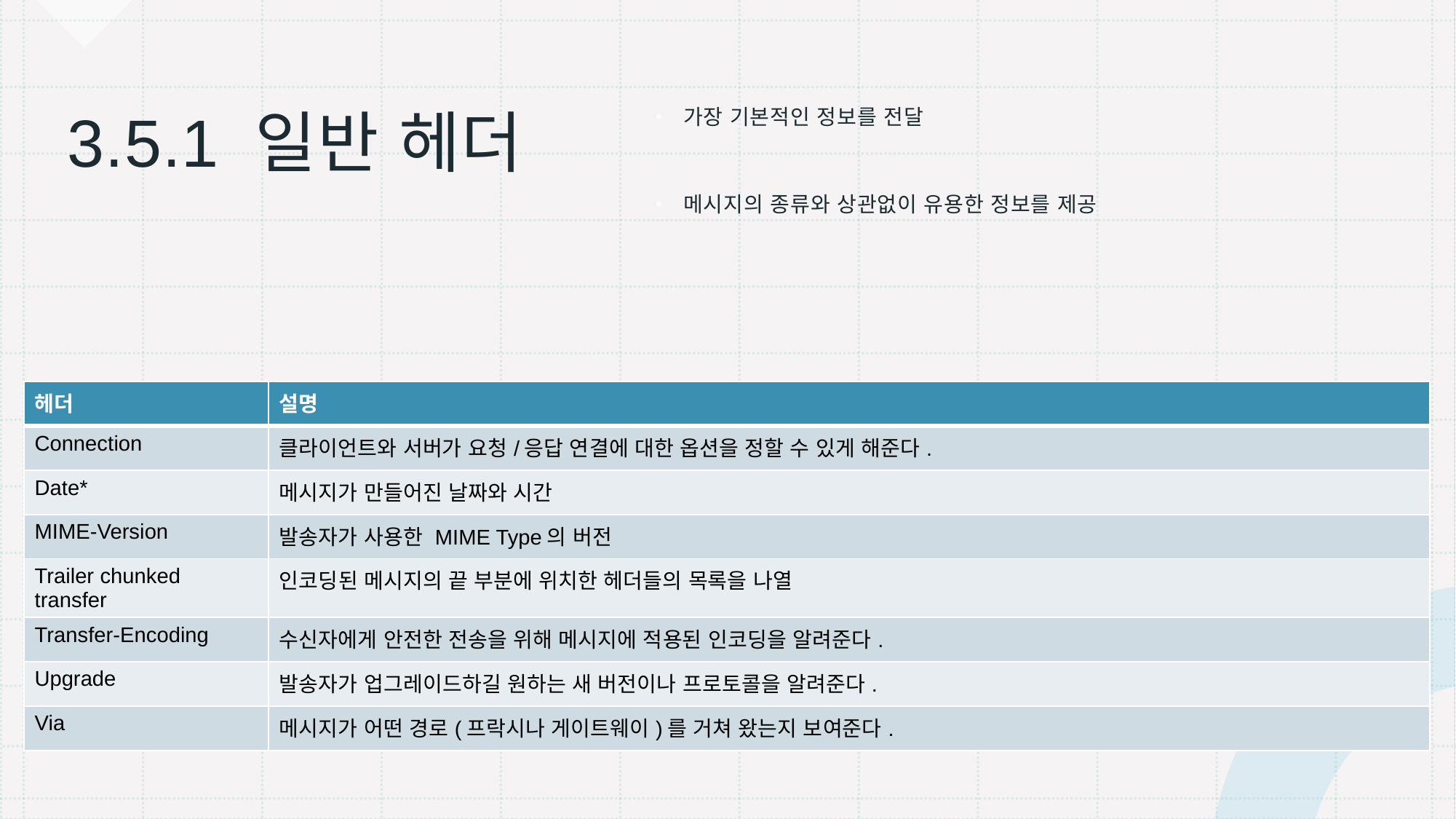

# 3.5.1 일반 헤더
가장 기본적인 정보를 전달

메시지의 종류와 상관없이 유용한 정보를 제공

| 헤더 | 설명 |
| --- | --- |
| Connection | 클라이언트와 서버가 요청/응답 연결에 대한 옵션을 정할 수 있게 해준다. |
| Date\* | 메시지가 만들어진 날짜와 시간 |
| MIME-Version | 발송자가 사용한 MIME Type의 버전 |
| Trailer chunked transfer | 인코딩된 메시지의 끝 부분에 위치한 헤더들의 목록을 나열 |
| Transfer-Encoding | 수신자에게 안전한 전송을 위해 메시지에 적용된 인코딩을 알려준다. |
| Upgrade | 발송자가 업그레이드하길 원하는 새 버전이나 프로토콜을 알려준다. |
| Via | 메시지가 어떤 경로(프락시나 게이트웨이)를 거쳐 왔는지 보여준다. |